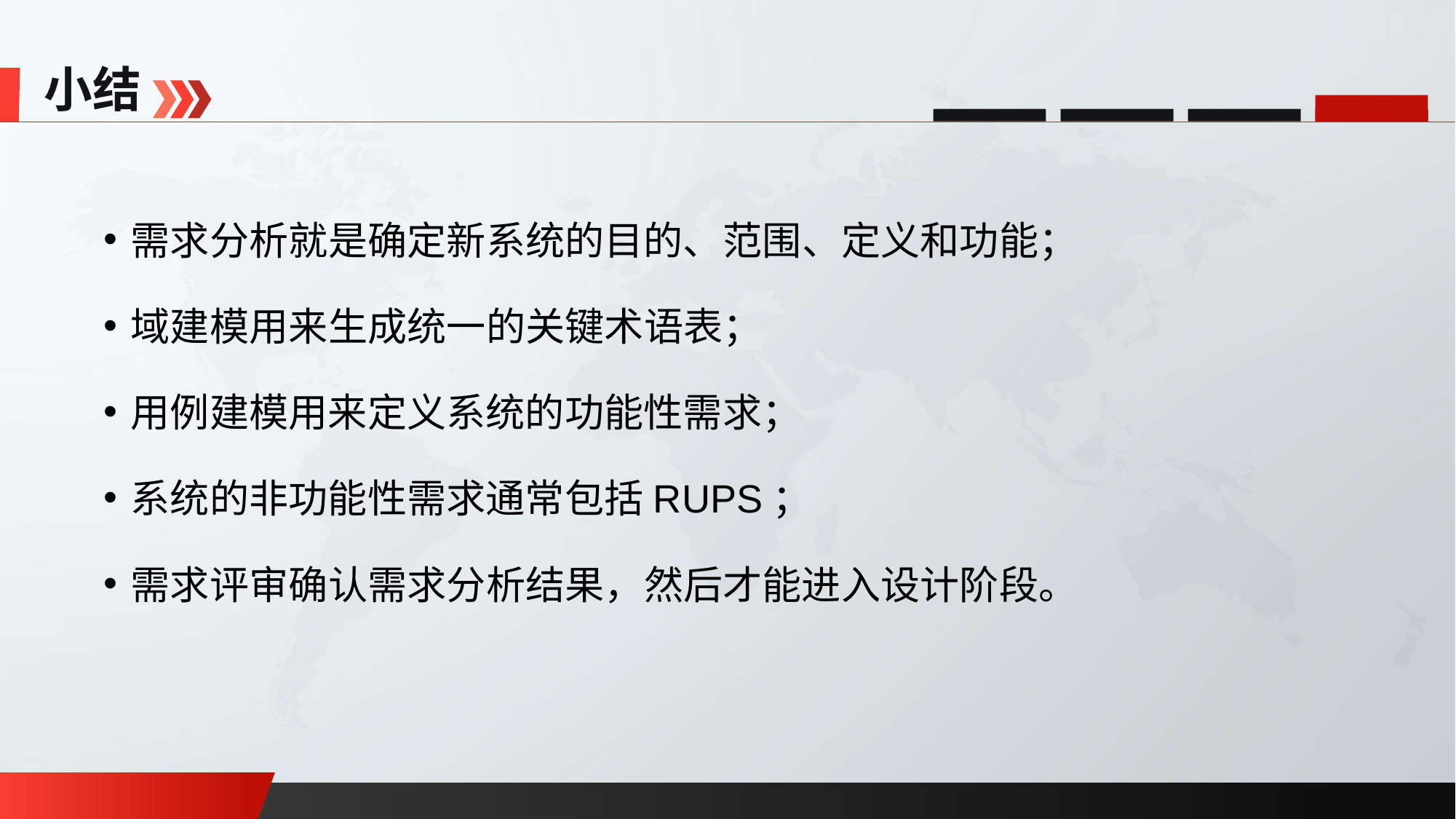

小结

需求分析就是确定新系统的目的、范围、定义和功能；
域建模用来生成统一的关键术语表；
用例建模用来定义系统的功能性需求；
系统的非功能性需求通常包括RUPS；
需求评审确认需求分析结果，然后才能进入设计阶段。